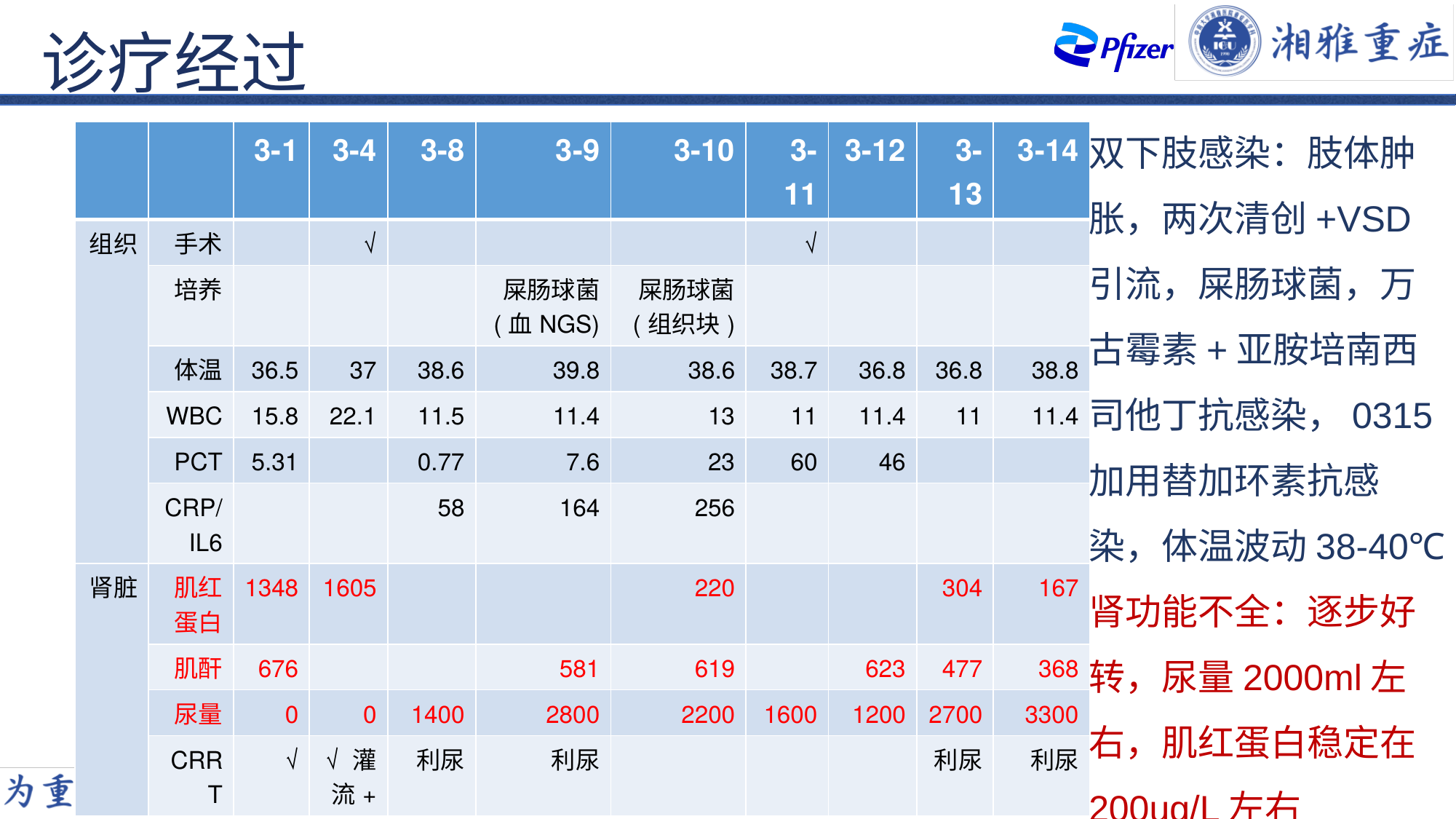

诊疗经过

双下肢感染：肢体肿胀，两次清创+VSD引流，屎肠球菌，万古霉素+亚胺培南西司他丁抗感染，0315加用替加环素抗感染，体温波动38-40℃
肾功能不全：逐步好转，尿量2000ml左右，肌红蛋白稳定在200ug/L左右

|  |  | 3-1 | 3-4 | 3-8 | 3-9 | 3-10 | 3-11 | 3-12 | 3-13 | 3-14 |
| --- | --- | --- | --- | --- | --- | --- | --- | --- | --- | --- |
| 组织 | 手术 |  | √ |  |  |  | √ |  |  |  |
|  | 培养 |  |  |  | 屎肠球菌 (血NGS) | 屎肠球菌 (组织块) |  |  |  |  |
|  | 体温 | 36.5 | 37 | 38.6 | 39.8 | 38.6 | 38.7 | 36.8 | 36.8 | 38.8 |
|  | WBC | 15.8 | 22.1 | 11.5 | 11.4 | 13 | 11 | 11.4 | 11 | 11.4 |
|  | PCT | 5.31 |  | 0.77 | 7.6 | 23 | 60 | 46 |  |  |
|  | CRP/IL6 |  |  | 58 | 164 | 256 |  |  |  |  |
| 肾脏 | 肌红蛋白 | 1348 | 1605 |  |  | 220 |  |  | 304 | 167 |
|  | 肌酐 | 676 |  |  | 581 | 619 |  | 623 | 477 | 368 |
|  | 尿量 | 0 | 0 | 1400 | 2800 | 2200 | 1600 | 1200 | 2700 | 3300 |
|  | CRRT | √ | √ 灌流+ | 利尿 | 利尿 |  |  |  | 利尿 | 利尿 |